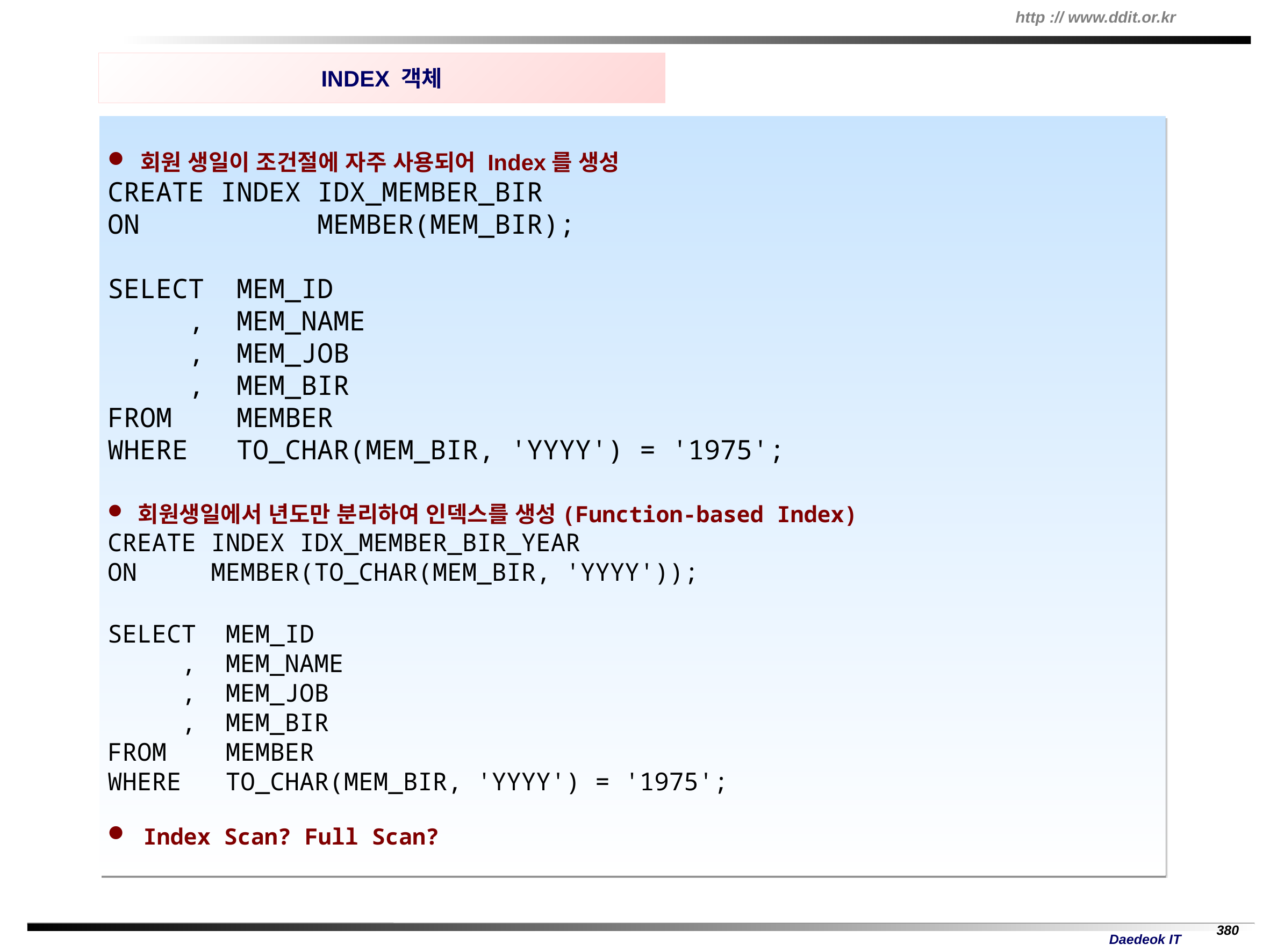

INDEX 객체
 회원 생일이 조건절에 자주 사용되어 Index를 생성
CREATE INDEX IDX_MEMBER_BIR
ON           MEMBER(MEM_BIR);

SELECT  MEM_ID
     ,  MEM_NAME
     ,  MEM_JOB
     ,  MEM_BIR
FROM    MEMBER
WHERE   TO_CHAR(MEM_BIR, 'YYYY') = '1975';

 회원생일에서 년도만 분리하여 인덱스를 생성(Function-based Index)
CREATE INDEX IDX_MEMBER_BIR_YEAR
ON     MEMBER(TO_CHAR(MEM_BIR, 'YYYY'));

SELECT  MEM_ID
     ,  MEM_NAME
     ,  MEM_JOB
     ,  MEM_BIR
FROM    MEMBER
WHERE   TO_CHAR(MEM_BIR, 'YYYY') = '1975';

 Index Scan? Full Scan?